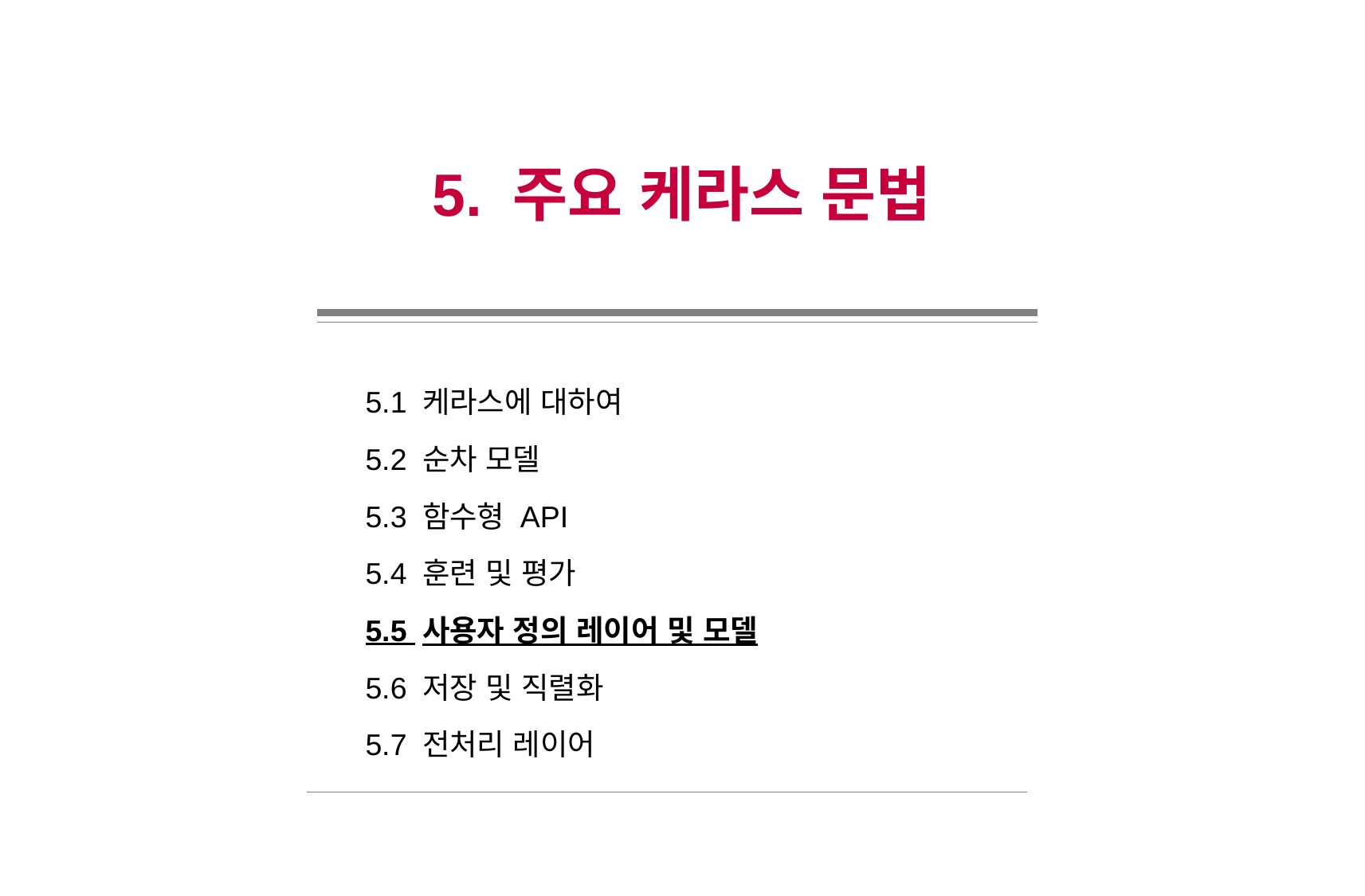

5. 주요 케라스 문법
5.1 케라스에 대하여
5.2 순차 모델
5.3 함수형 API
5.4 훈련 및 평가
5.5 사용자 정의 레이어 및 모델
5.6 저장 및 직렬화
5.7 전처리 레이어